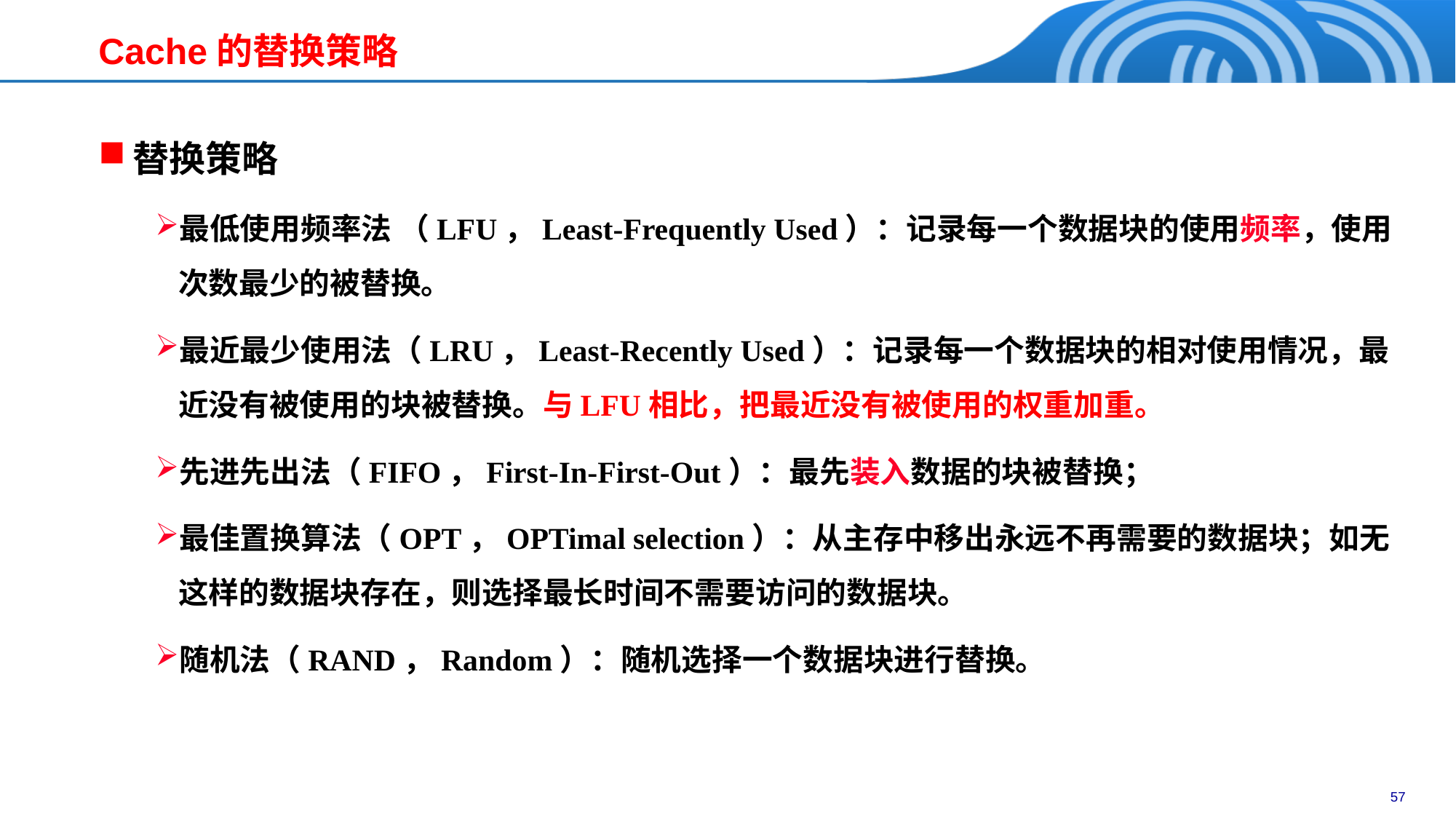

# Cache的替换策略
替换策略
最低使用频率法 （LFU，Least-Frequently Used）：记录每一个数据块的使用频率，使用次数最少的被替换。
最近最少使用法（LRU，Least-Recently Used）：记录每一个数据块的相对使用情况，最近没有被使用的块被替换。与LFU相比，把最近没有被使用的权重加重。
先进先出法（FIFO，First-In-First-Out）：最先装入数据的块被替换；
最佳置换算法（OPT，OPTimal selection）：从主存中移出永远不再需要的数据块；如无这样的数据块存在，则选择最长时间不需要访问的数据块。
随机法（RAND，Random）：随机选择一个数据块进行替换。